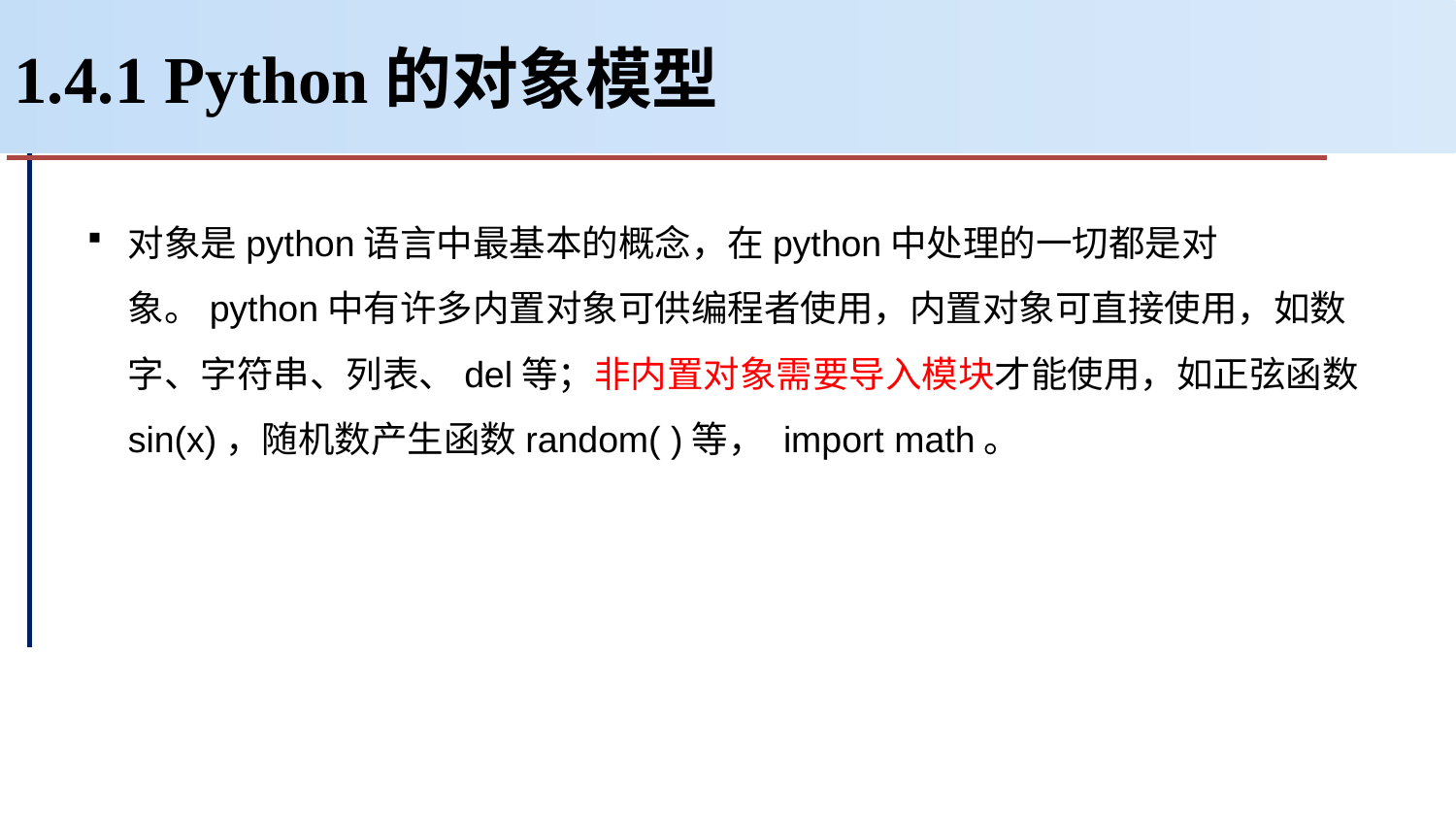

# 1.4.1 Python的对象模型
对象是python语言中最基本的概念，在python中处理的一切都是对象。python中有许多内置对象可供编程者使用，内置对象可直接使用，如数字、字符串、列表、del等；非内置对象需要导入模块才能使用，如正弦函数sin(x)，随机数产生函数random( )等， import math。